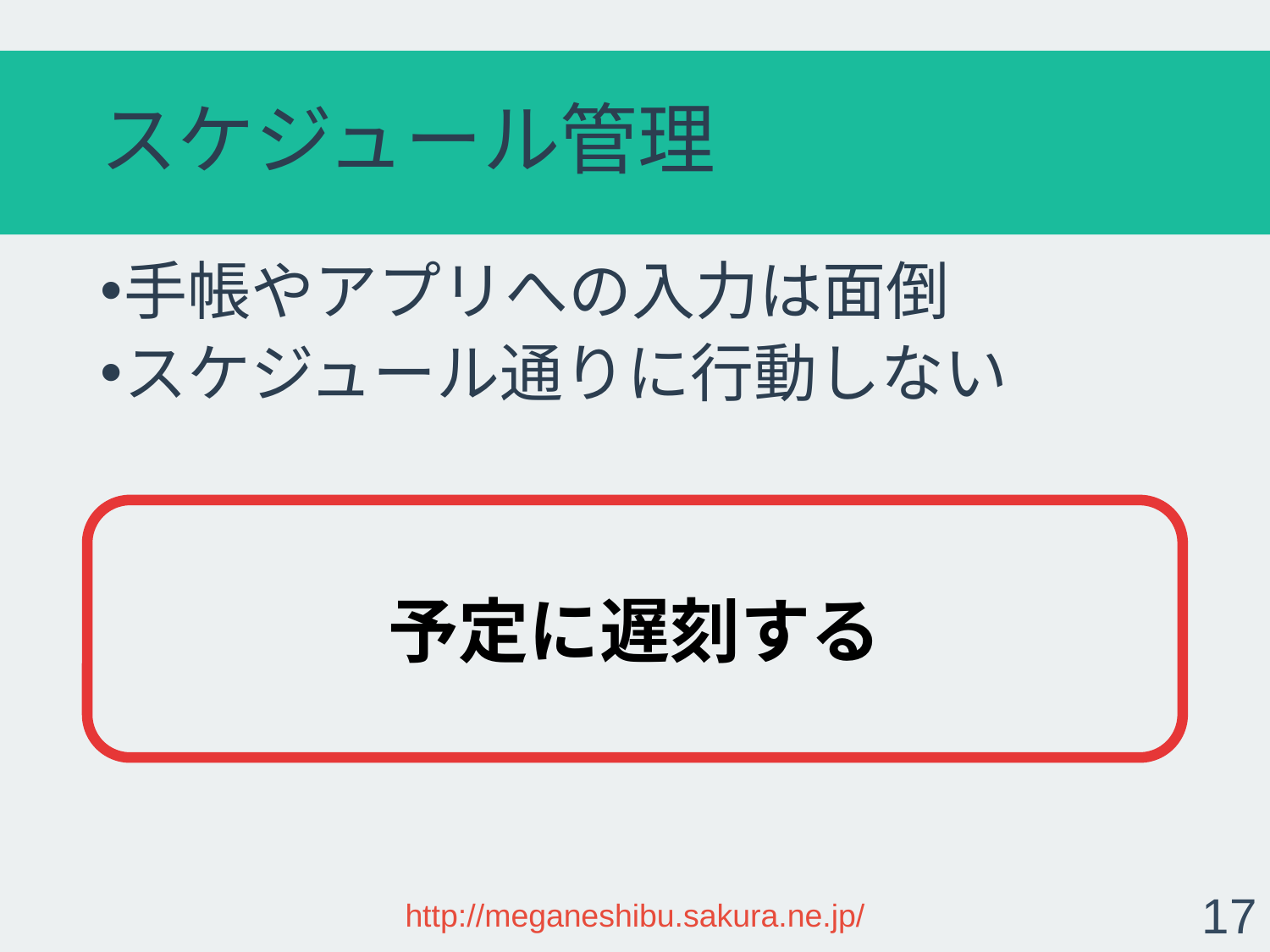

# スケジュール管理
手帳やアプリへの入力は面倒
スケジュール通りに行動しない
予定に遅刻する
http://meganeshibu.sakura.ne.jp/
17